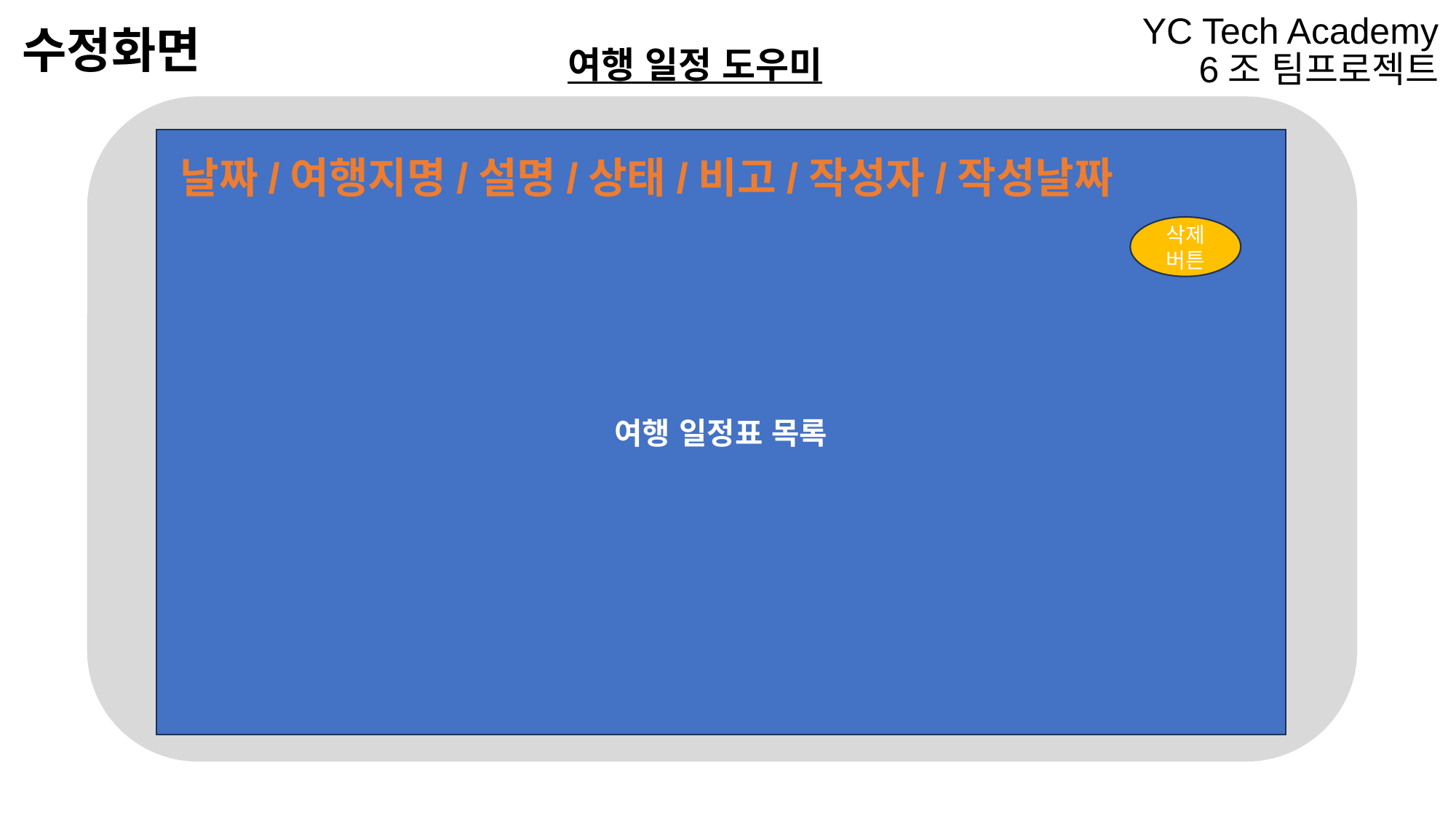

# YC Tech Academy 6조 팀프로젝트
수정화면
여행 일정 도우미

여행 일정표 목록
날짜/여행지명/설명/상태/비고/작성자/작성날짜
삭제
버튼